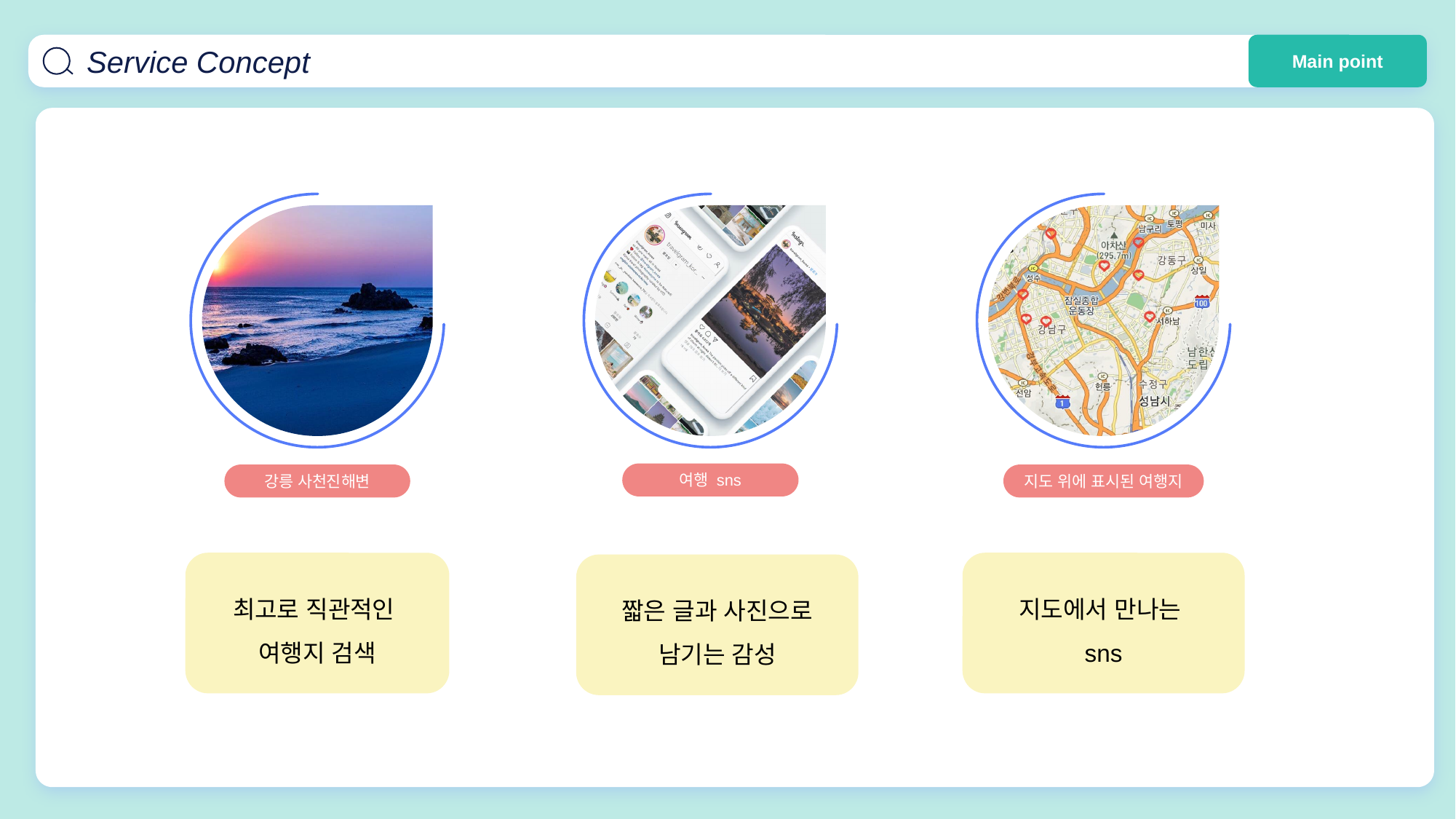

Service Concept
Main point

여행 sns
강릉 사천진해변
지도 위에 표시된 여행지

최고로 직관적인
여행지 검색

지도에서 만나는
sns
짧은 글과 사진으로
남기는 감성